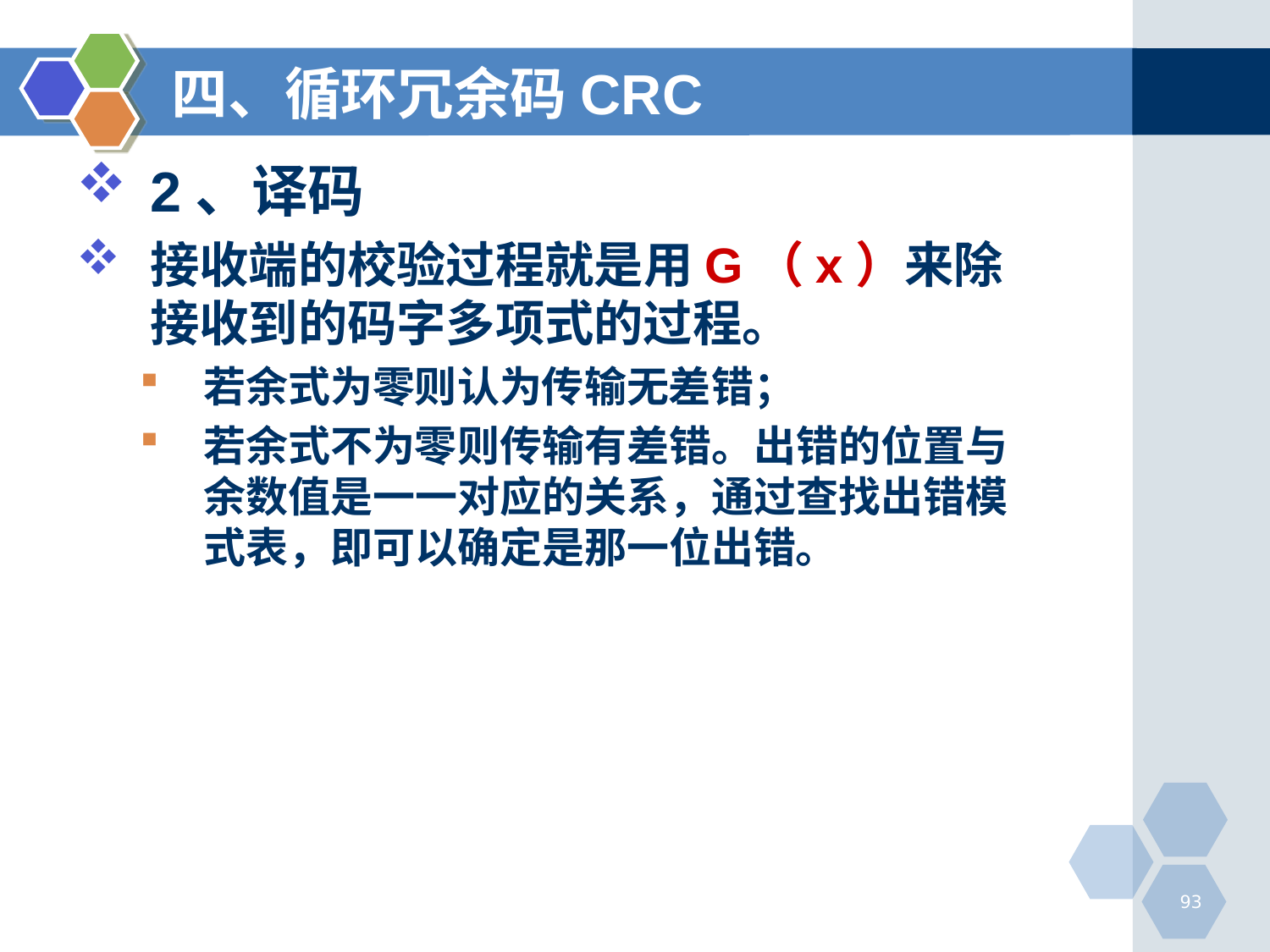

# 四、循环冗余码CRC
2、译码
接收端的校验过程就是用G（x）来除接收到的码字多项式的过程。
若余式为零则认为传输无差错；
若余式不为零则传输有差错。出错的位置与余数值是一一对应的关系，通过查找出错模式表，即可以确定是那一位出错。

93